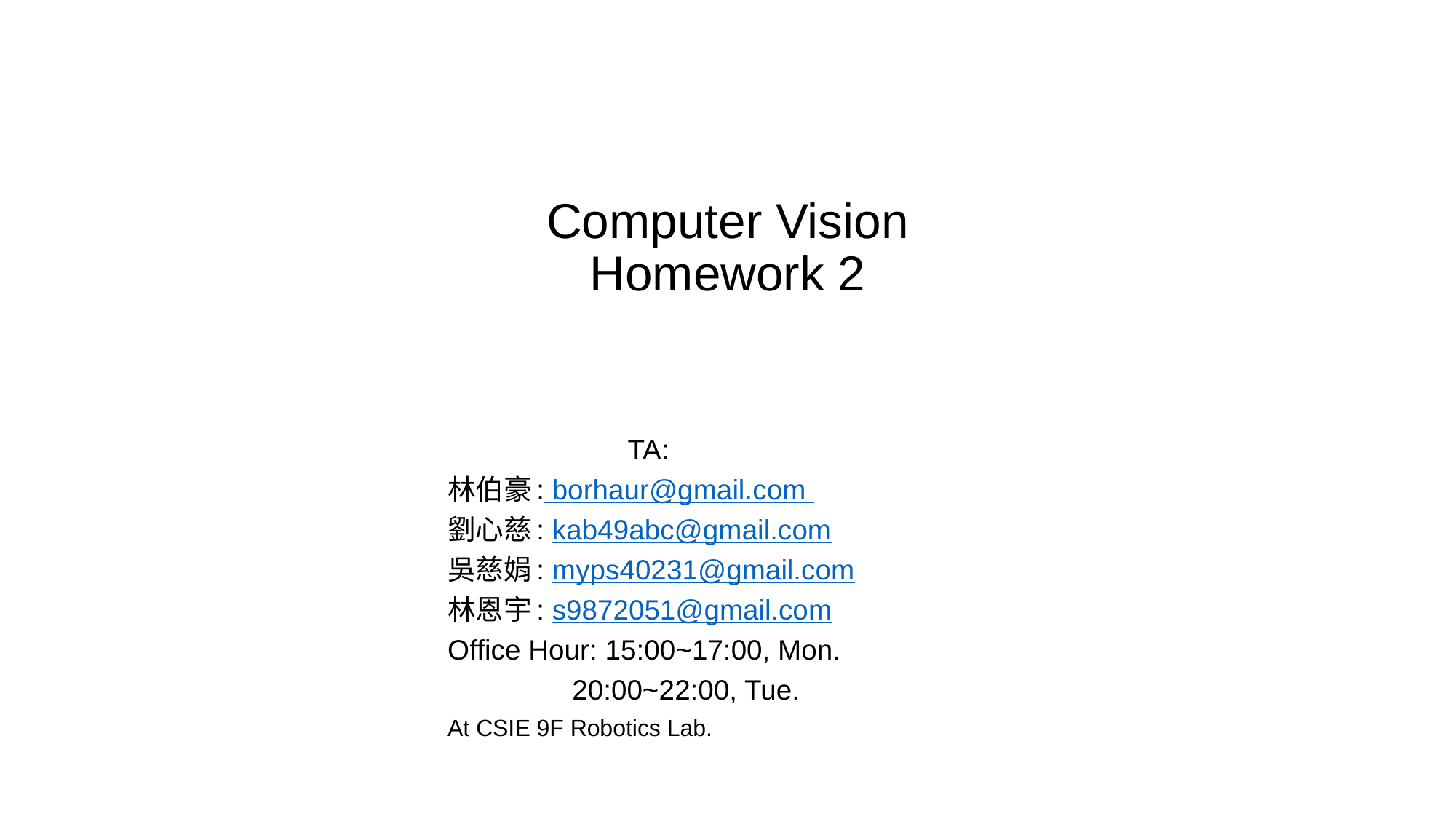

# Computer Vision Homework 2
                       TA:
林伯豪: borhaur@gmail.com
劉心慈: kab49abc@gmail.com
吳慈娟: myps40231@gmail.com
林恩宇: s9872051@gmail.com
Office Hour: 15:00~17:00, Mon.
	              20:00~22:00, Tue.
At CSIE 9F Robotics Lab.